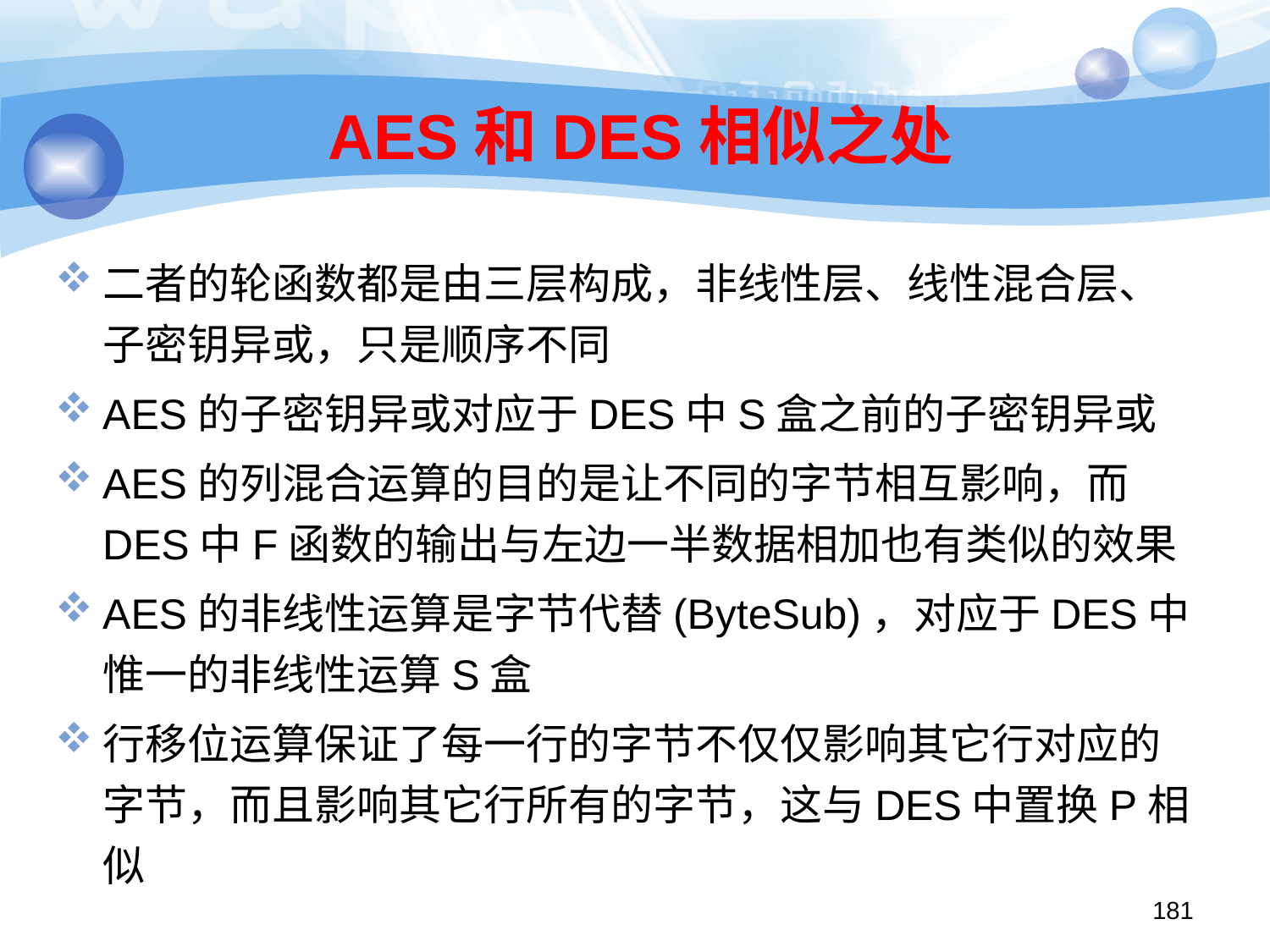

# AES和DES相似之处
二者的轮函数都是由三层构成，非线性层、线性混合层、子密钥异或，只是顺序不同
AES的子密钥异或对应于DES中S盒之前的子密钥异或
AES的列混合运算的目的是让不同的字节相互影响，而DES中F函数的输出与左边一半数据相加也有类似的效果
AES的非线性运算是字节代替(ByteSub)，对应于DES中惟一的非线性运算S盒
行移位运算保证了每一行的字节不仅仅影响其它行对应的字节，而且影响其它行所有的字节，这与DES中置换P相似
181